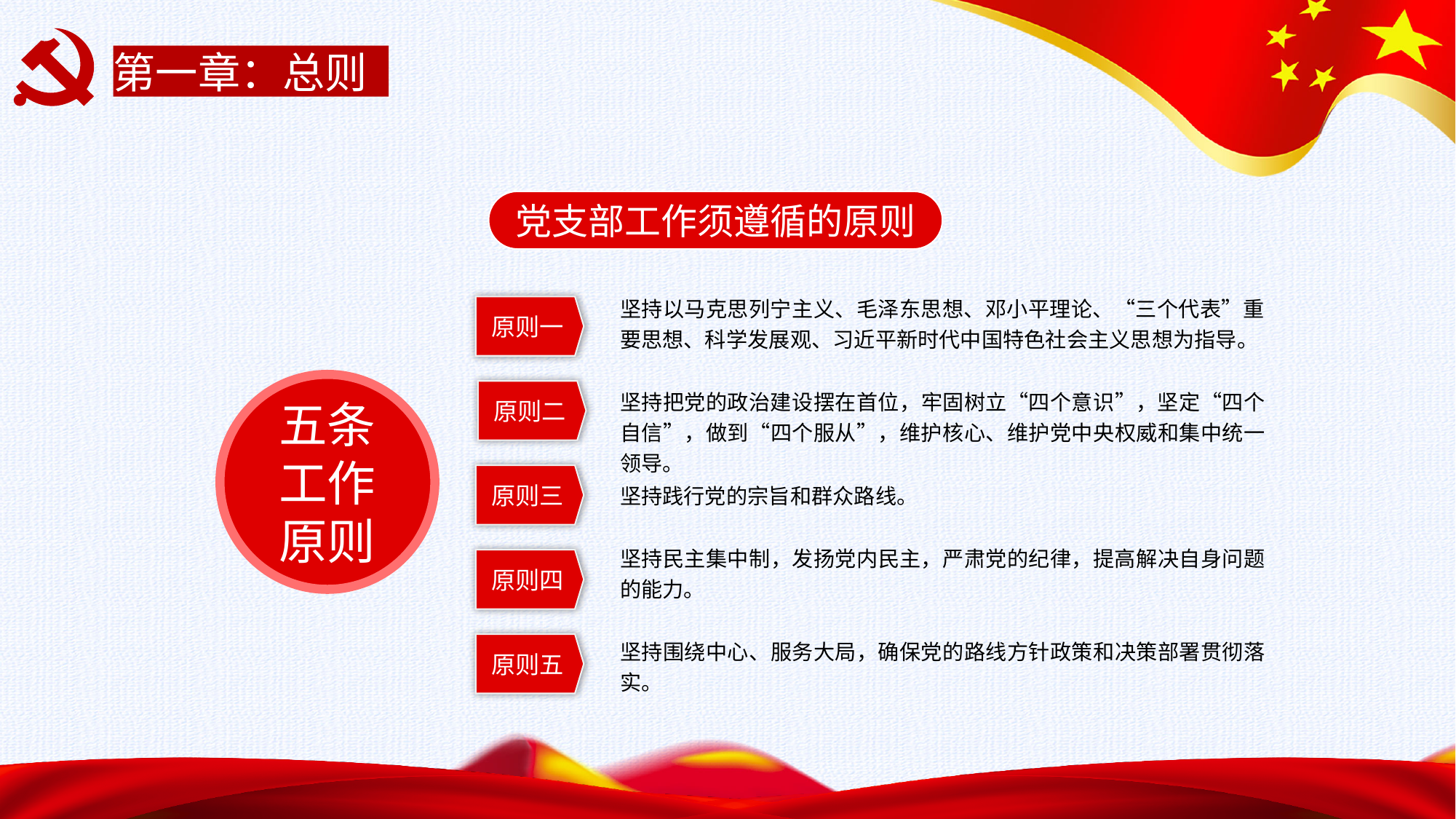

第一章：总则
党支部工作须遵循的原则
坚持以马克思列宁主义、毛泽东思想、邓小平理论、“三个代表”重要思想、科学发展观、习近平新时代中国特色社会主义思想为指导。
原则一
五条工作原则
坚持把党的政治建设摆在首位，牢固树立“四个意识”，坚定“四个自信”，做到“四个服从”，维护核心、维护党中央权威和集中统一领导。
原则二
原则三
坚持践行党的宗旨和群众路线。
坚持民主集中制，发扬党内民主，严肃党的纪律，提高解决自身问题的能力。
原则四
坚持围绕中心、服务大局，确保党的路线方针政策和决策部署贯彻落实。
原则五